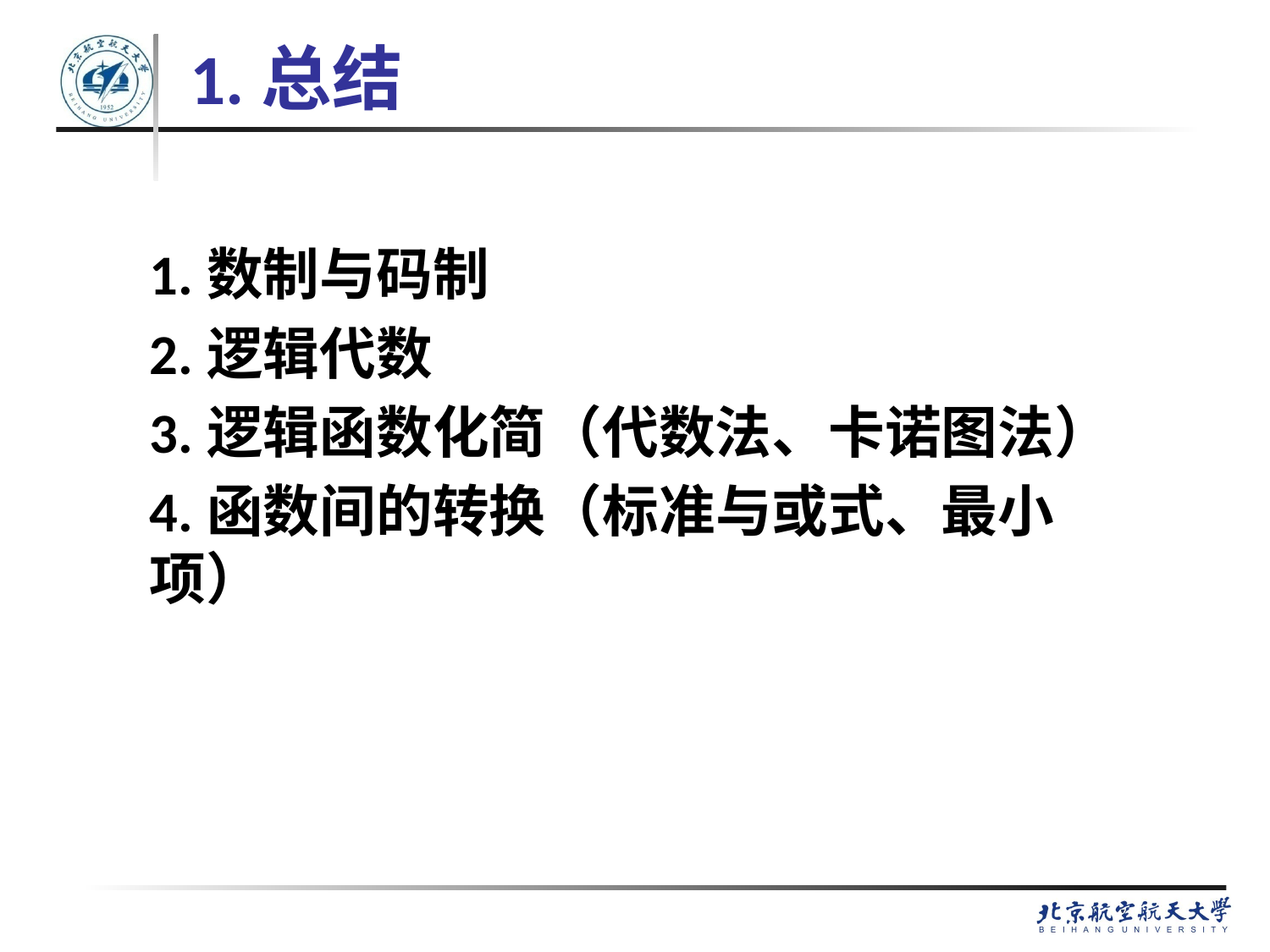

# 1.总结
1.数制与码制
2.逻辑代数
3.逻辑函数化简（代数法、卡诺图法）
4.函数间的转换（标准与或式、最小项）